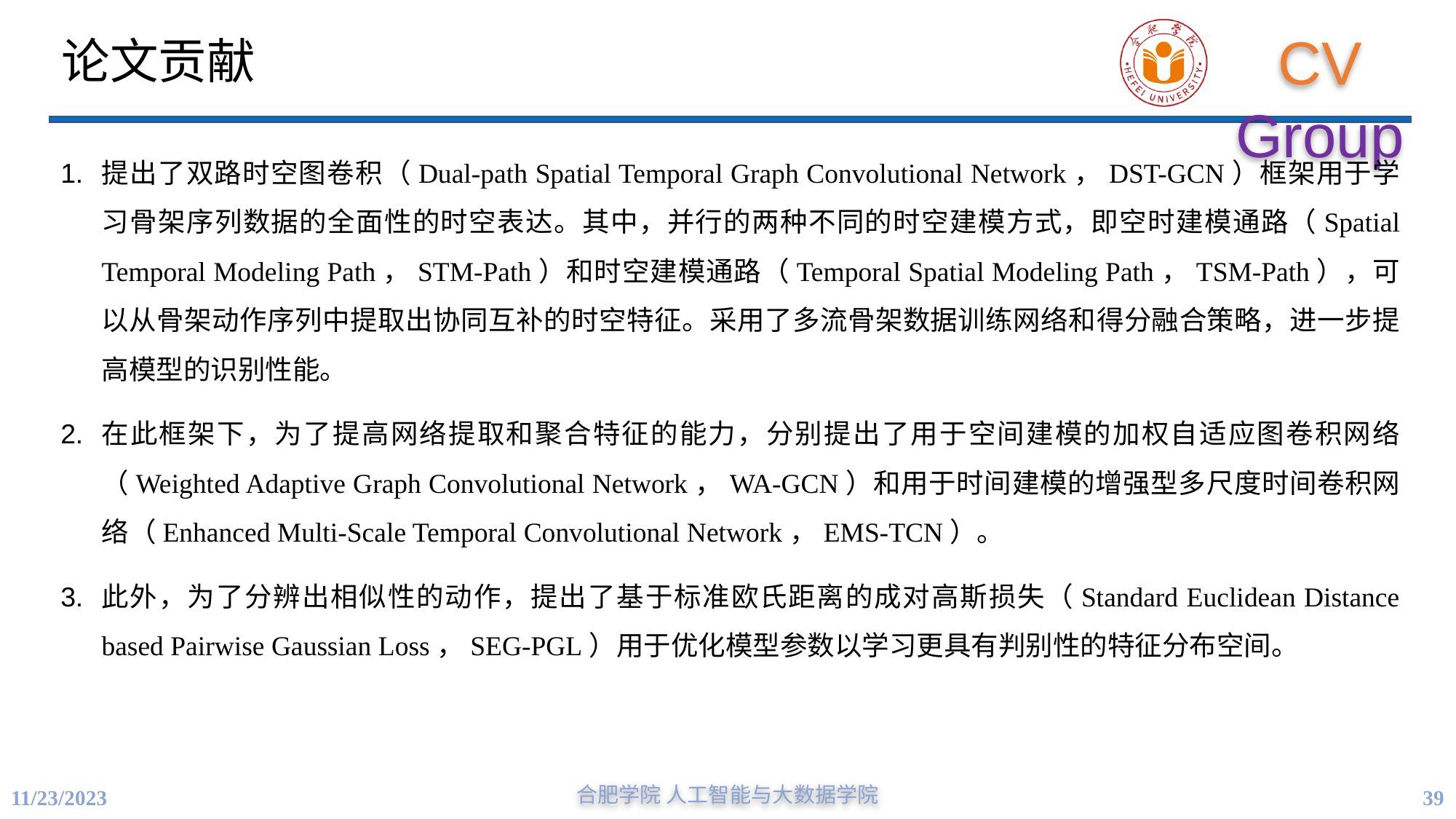

# 论文贡献
提出了双路时空图卷积（Dual-path Spatial Temporal Graph Convolutional Network，DST-GCN）框架用于学习骨架序列数据的全面性的时空表达。其中，并行的两种不同的时空建模方式，即空时建模通路（Spatial Temporal Modeling Path，STM-Path）和时空建模通路（Temporal Spatial Modeling Path，TSM-Path），可以从骨架动作序列中提取出协同互补的时空特征。采用了多流骨架数据训练网络和得分融合策略，进一步提高模型的识别性能。
在此框架下，为了提高网络提取和聚合特征的能力，分别提出了用于空间建模的加权自适应图卷积网络（Weighted Adaptive Graph Convolutional Network，WA-GCN）和用于时间建模的增强型多尺度时间卷积网络（Enhanced Multi-Scale Temporal Convolutional Network，EMS-TCN）。
此外，为了分辨出相似性的动作，提出了基于标准欧氏距离的成对高斯损失（Standard Euclidean Distance based Pairwise Gaussian Loss，SEG-PGL）用于优化模型参数以学习更具有判别性的特征分布空间。

合肥学院 人工智能与大数据学院
39
11/23/2023